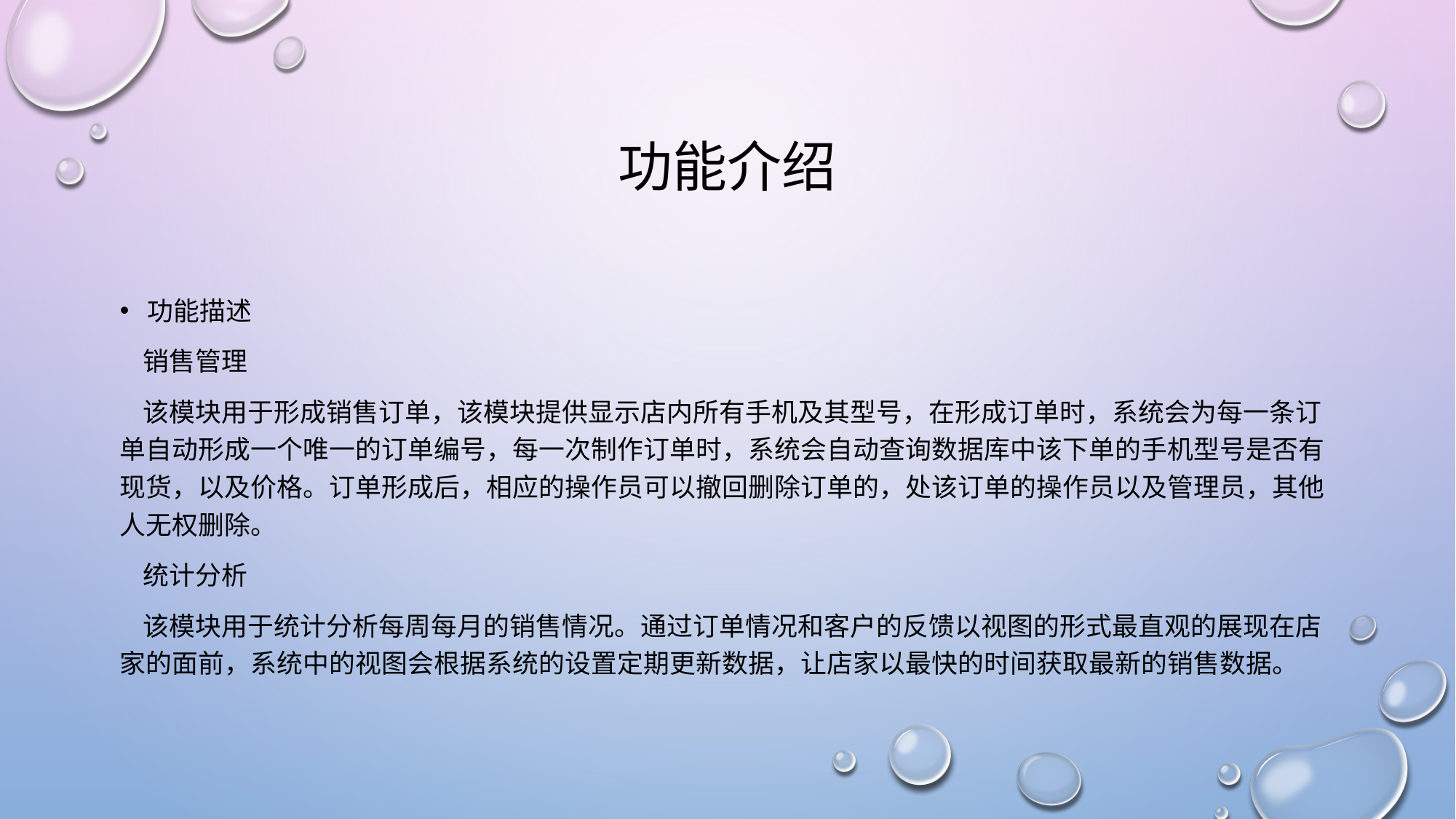

# 功能介绍
功能描述
   销售管理
   该模块用于形成销售订单，该模块提供显示店内所有手机及其型号，在形成订单时，系统会为每一条订单自动形成一个唯一的订单编号，每一次制作订单时，系统会自动查询数据库中该下单的手机型号是否有现货，以及价格。订单形成后，相应的操作员可以撤回删除订单的，处该订单的操作员以及管理员，其他人无权删除。
   统计分析
   该模块用于统计分析每周每月的销售情况。通过订单情况和客户的反馈以视图的形式最直观的展现在店家的面前，系统中的视图会根据系统的设置定期更新数据，让店家以最快的时间获取最新的销售数据。